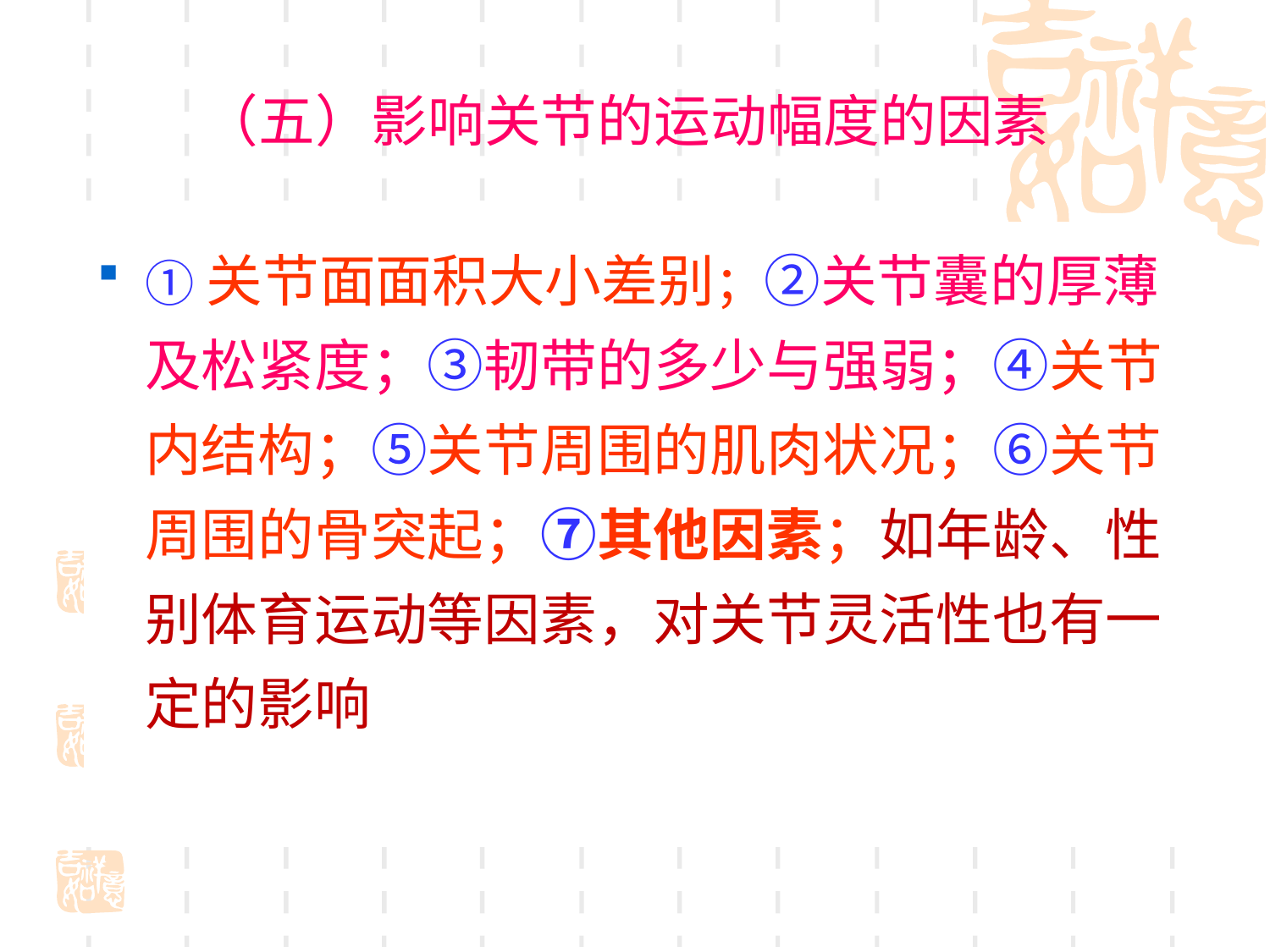

# （五）影响关节的运动幅度的因素
①关节面面积大小差别；②关节囊的厚薄及松紧度；③韧带的多少与强弱；④关节内结构；⑤关节周围的肌肉状况；⑥关节周围的骨突起；⑦其他因素；如年龄、性别体育运动等因素，对关节灵活性也有一定的影响